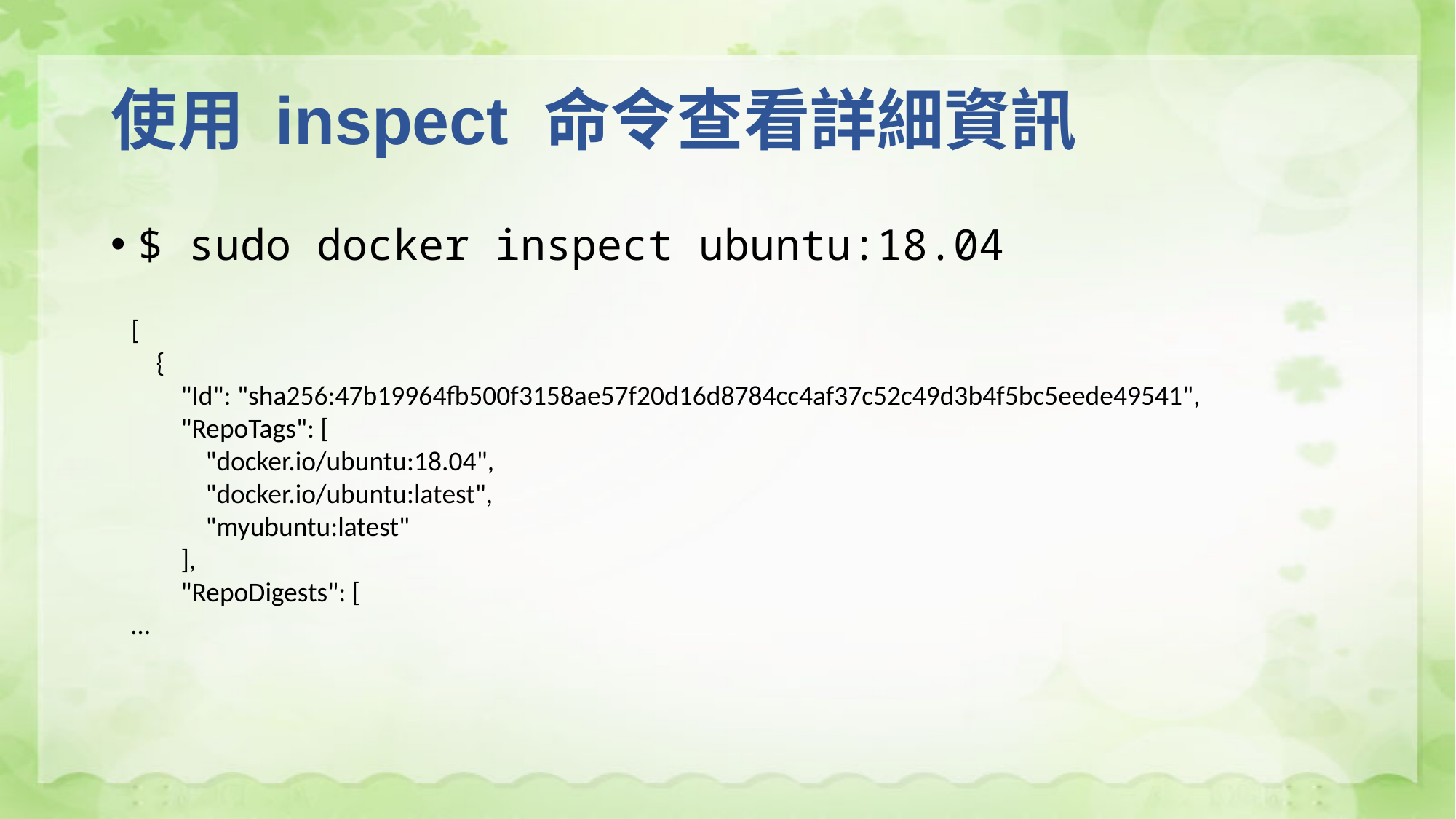

# 使用 inspect 命令查看詳細資訊
$ sudo docker inspect ubuntu:18.04
[
    {
        "Id": "sha256:47b19964fb500f3158ae57f20d16d8784cc4af37c52c49d3b4f5bc5eede49541",
        "RepoTags": [
            "docker.io/ubuntu:18.04",
            "docker.io/ubuntu:latest",
            "myubuntu:latest"
        ],
        "RepoDigests": [
…